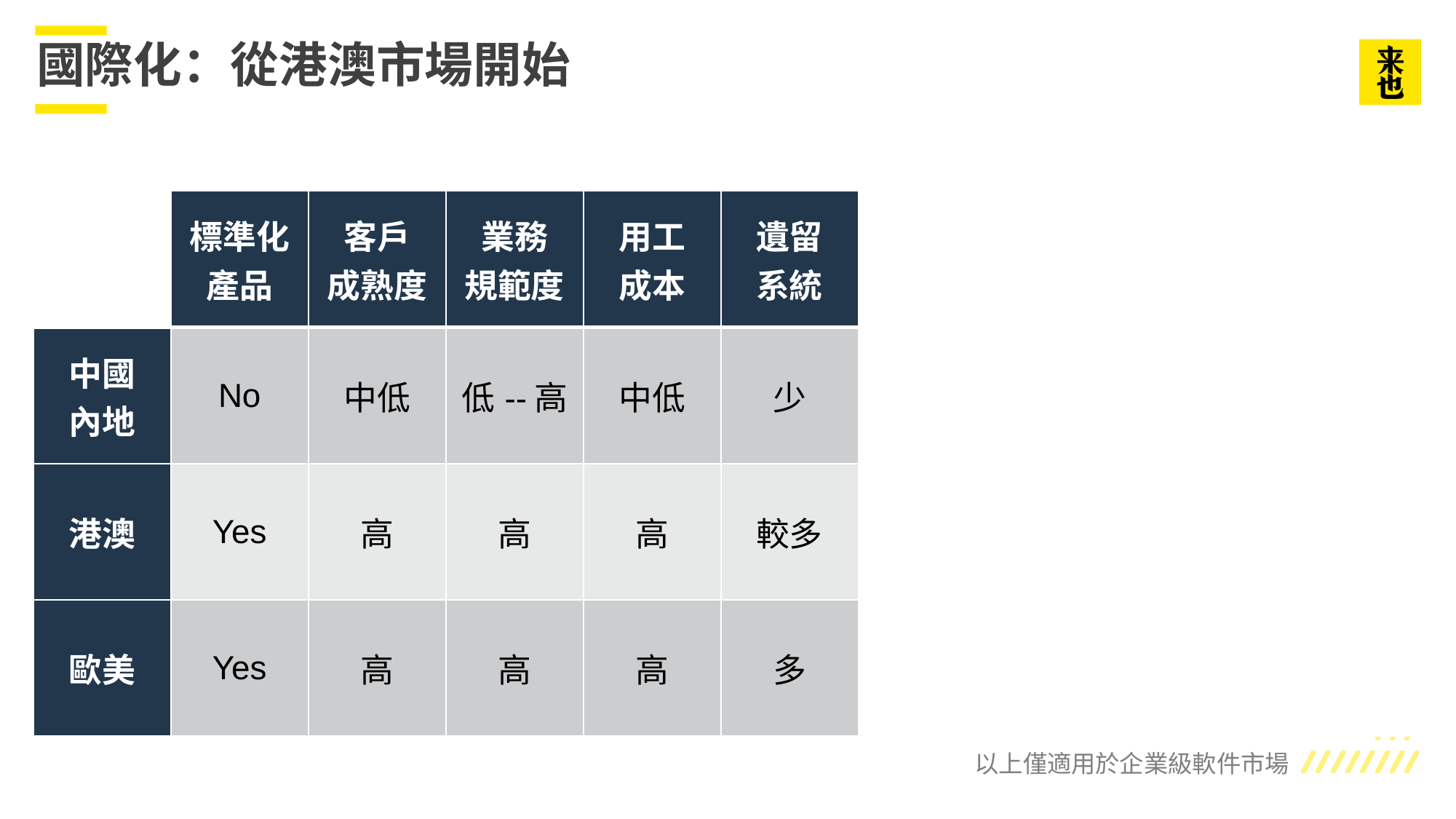

# 國際化：從港澳市場開始

|  | 標準化產品 | 客戶 成熟度 | 業務 規範度 | 用工 成本 | 遺留 系統 | 物理 距離 | Made in China | 數據跨境法規 | 私有 部署 |
| --- | --- | --- | --- | --- | --- | --- | --- | --- | --- |
| 中國 內地 | No | 中低 | 低--高 | 中低 | 少 | 近 | Prefer | 中華人民共和國數據安全法 | Most |
| 港澳 | Yes | 高 | 高 | 高 | 較多 | 近 | Accept | N/A | More |
| 歐美 | Yes | 高 | 高 | 高 | 多 | 遠 | Decline | GDPR (EU) | Less |
以上僅適用於企業級軟件市場